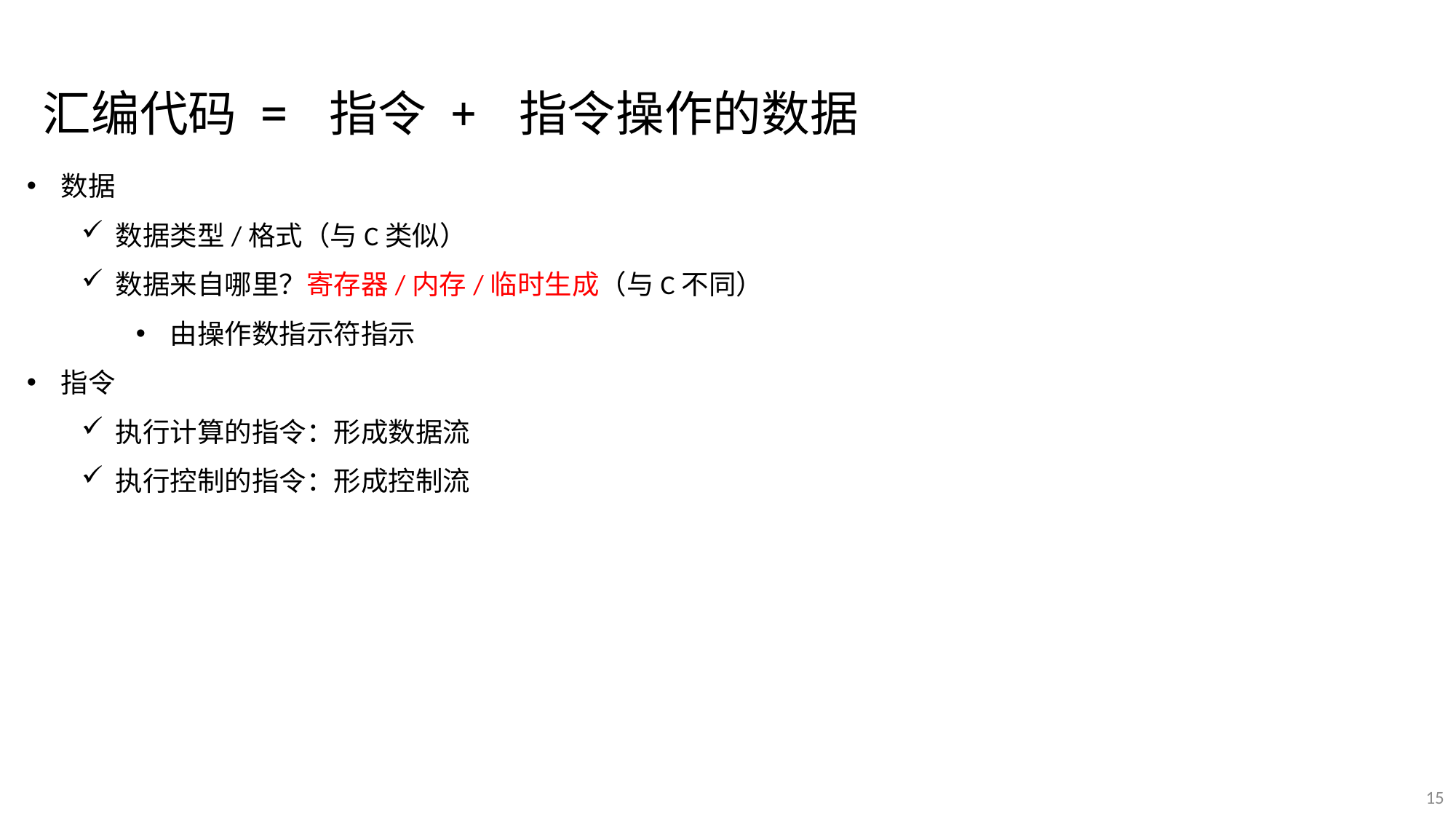

汇编代码 = 指令 + 指令操作的数据
数据
数据类型/格式（与C类似）
数据来自哪里？寄存器/内存/临时生成（与C不同）
由操作数指示符指示
指令
执行计算的指令：形成数据流
执行控制的指令：形成控制流
15